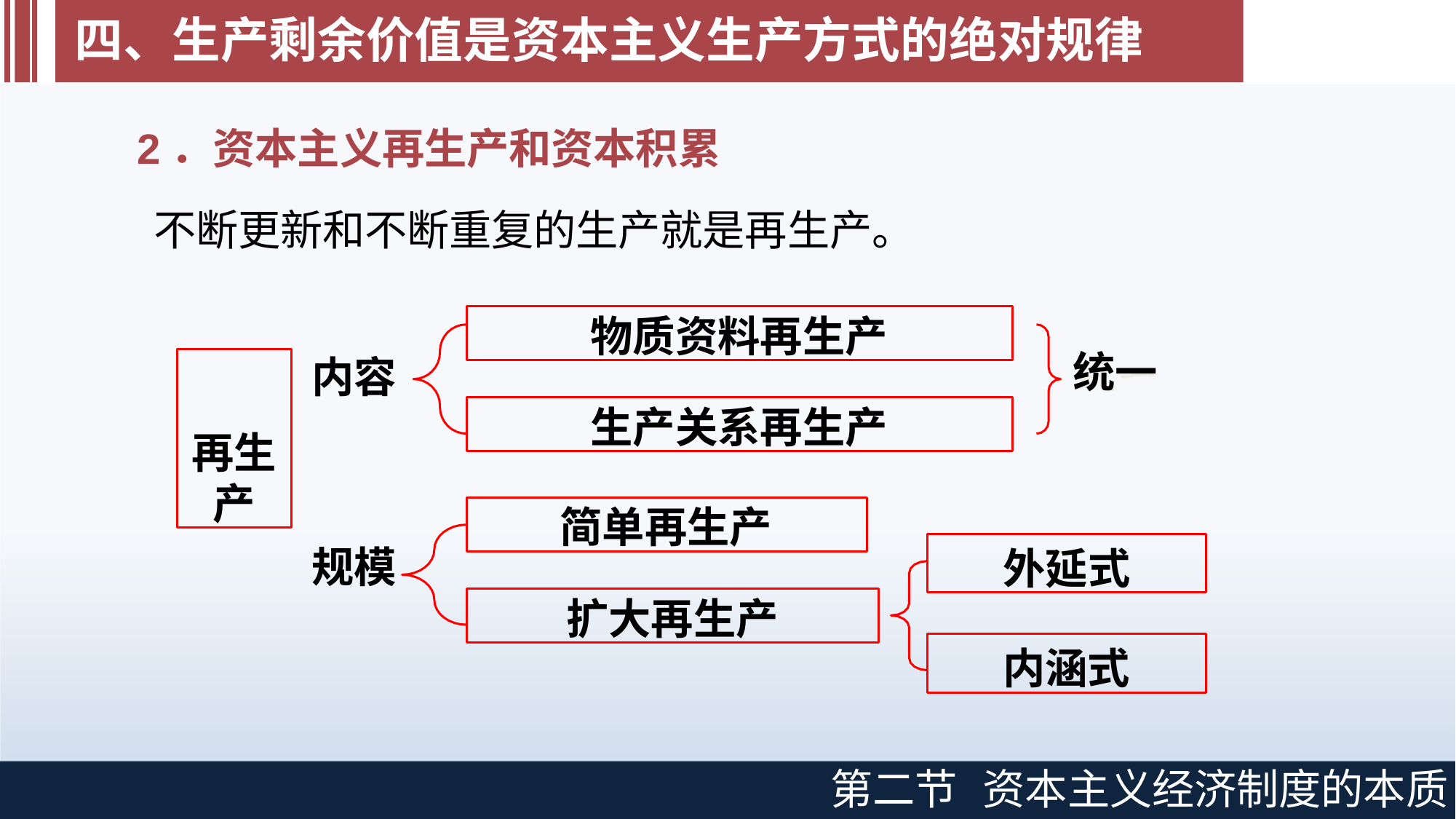

# 四、生产剩余价值是资本主义生产方式的绝对规律

2．资本主义再生产和资本积累
不断更新和不断重复的生产就是再生产。
物质资料再生产

统一

再生 产
内容
生产关系再生产
简单再生产

外延式
规模

扩大再生产
内涵式
第二节
资本主义经济制度的本质